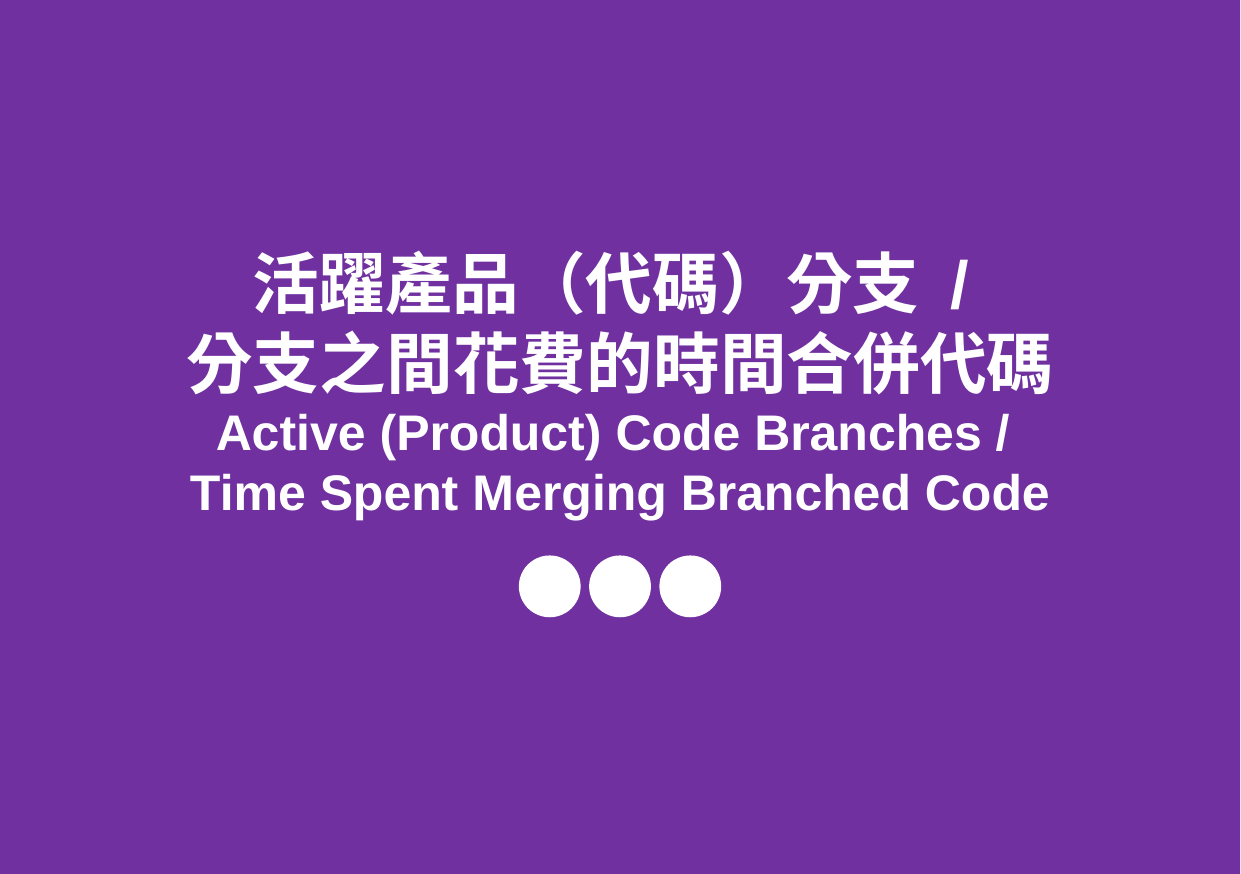

活躍產品（代碼）分支 /
分支之間花費的時間合併代碼
Active (Product) Code Branches /
Time Spent Merging Branched Code